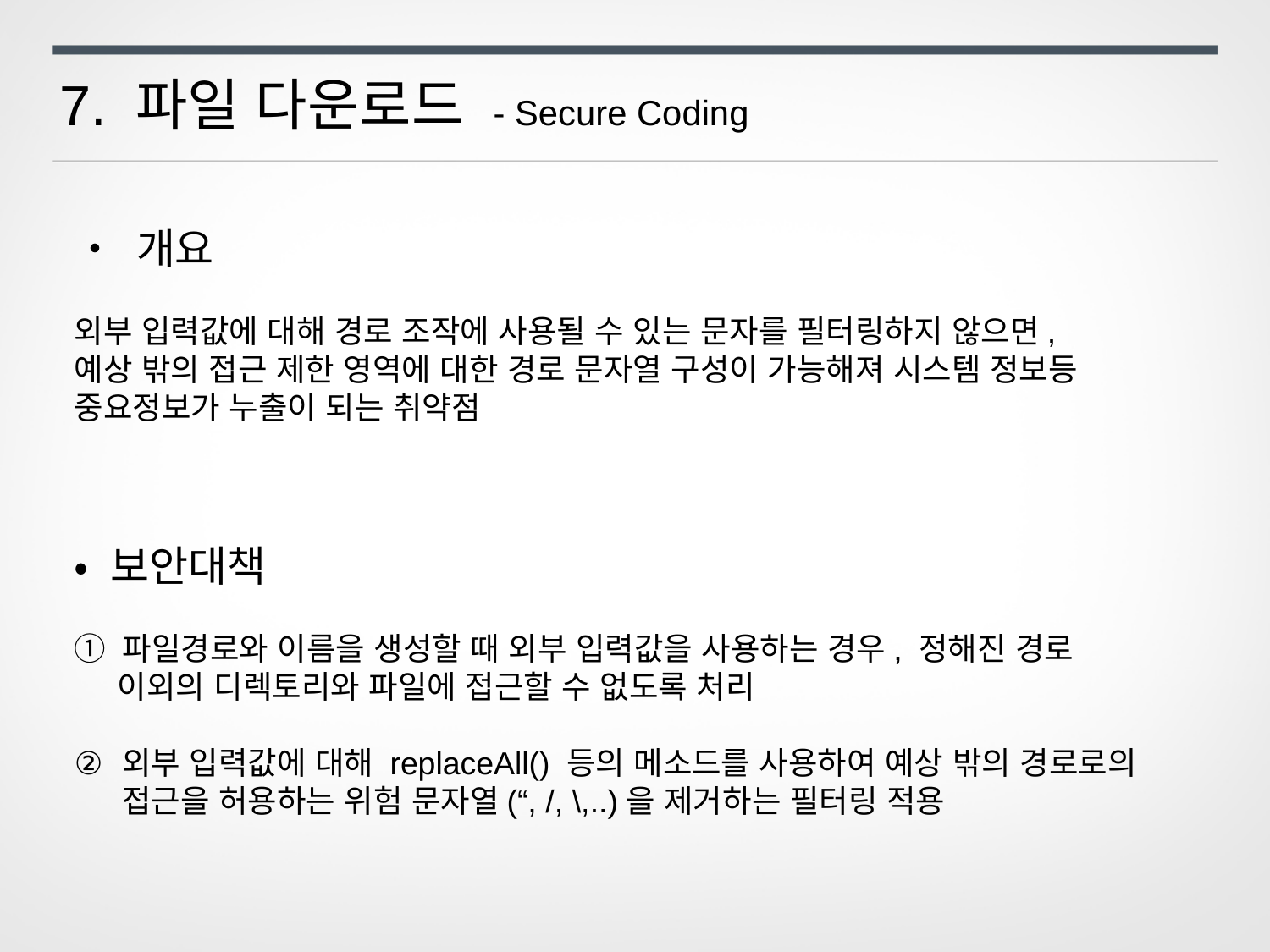

7. 파일 다운로드 - Secure Coding
• 개요

외부 입력값에 대해 경로 조작에 사용될 수 있는 문자를 필터링하지 않으면,
예상 밖의 접근 제한 영역에 대한 경로 문자열 구성이 가능해져 시스템 정보등 중요정보가 누출이 되는 취약점

• 보안대책

① 파일경로와 이름을 생성할 때 외부 입력값을 사용하는 경우, 정해진 경로
    이외의 디렉토리와 파일에 접근할 수 없도록 처리

외부 입력값에 대해 replaceAll() 등의 메소드를 사용하여 예상 밖의 경로로의 접근을 허용하는 위험 문자열(“, /, \,..)을 제거하는 필터링 적용